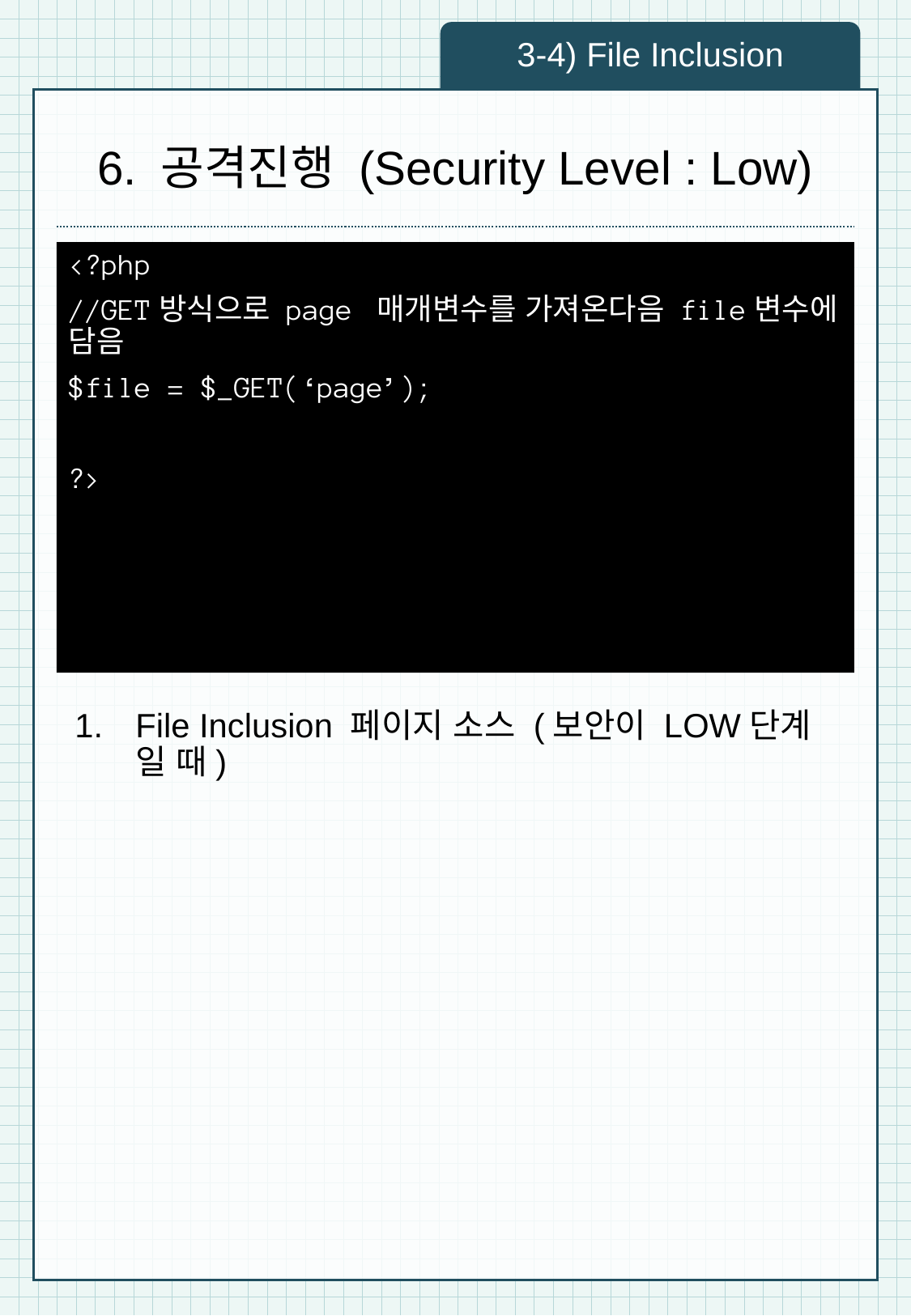

3-4) File Inclusion

# 6. 공격진행 (Security Level : Low)
<?php
//GET방식으로 page 매개변수를 가져온다음 file변수에 담음
$file = $_GET(‘page’);

?>
File Inclusion 페이지 소스 (보안이 LOW단계 일 때)